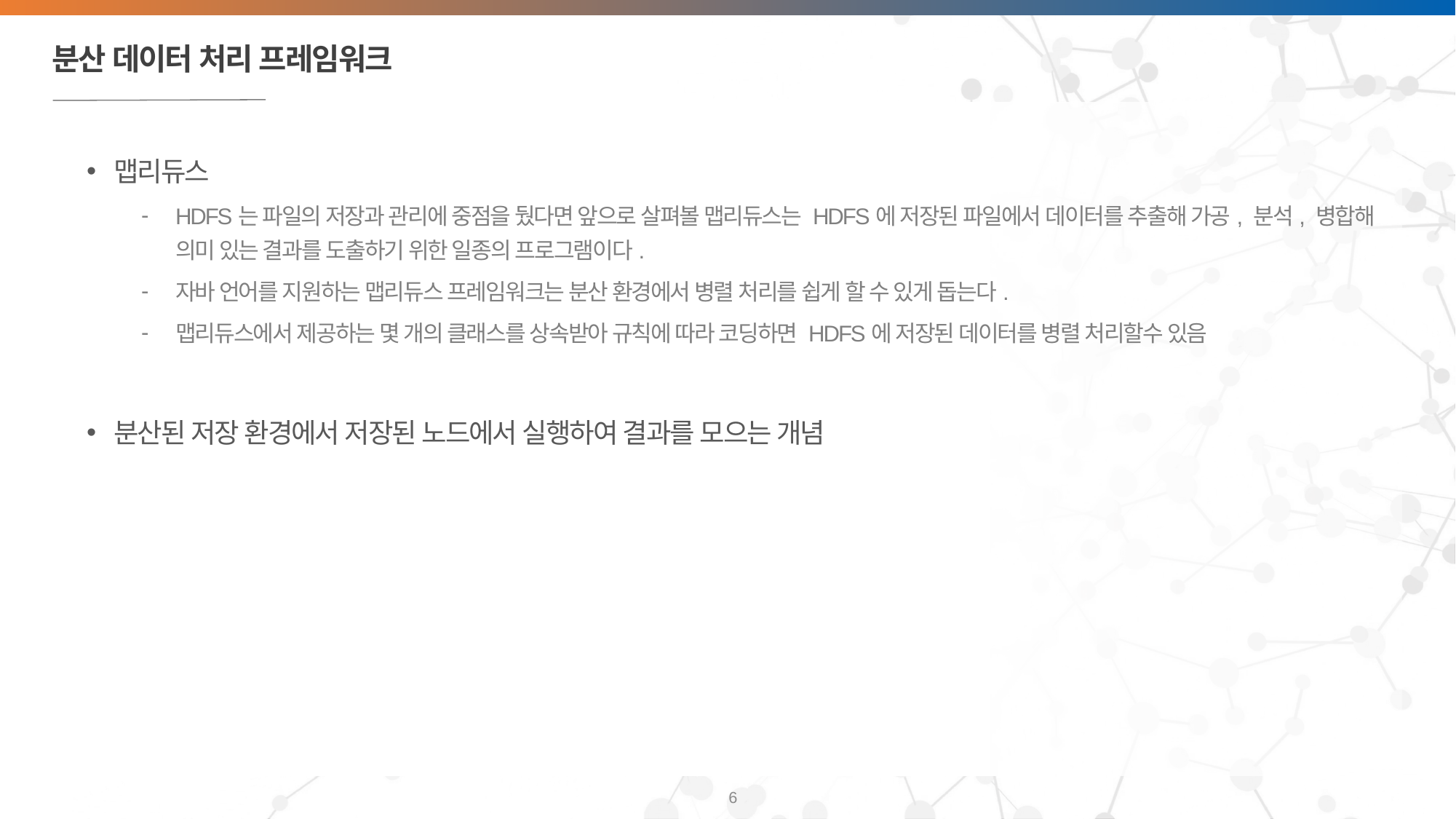

# 분산 데이터 처리 프레임워크

맵리듀스
HDFS는 파일의 저장과 관리에 중점을 뒀다면 앞으로 살펴볼 맵리듀스는 HDFS에 저장된 파일에서 데이터를 추출해 가공, 분석, 병합해 의미 있는 결과를 도출하기 위한 일종의 프로그램이다.
자바 언어를 지원하는 맵리듀스 프레임워크는 분산 환경에서 병렬 처리를 쉽게 할 수 있게 돕는다.
맵리듀스에서 제공하는 몇 개의 클래스를 상속받아 규칙에 따라 코딩하면 HDFS에 저장된 데이터를 병렬 처리할수 있음

분산된 저장 환경에서 저장된 노드에서 실행하여 결과를 모으는 개념
6